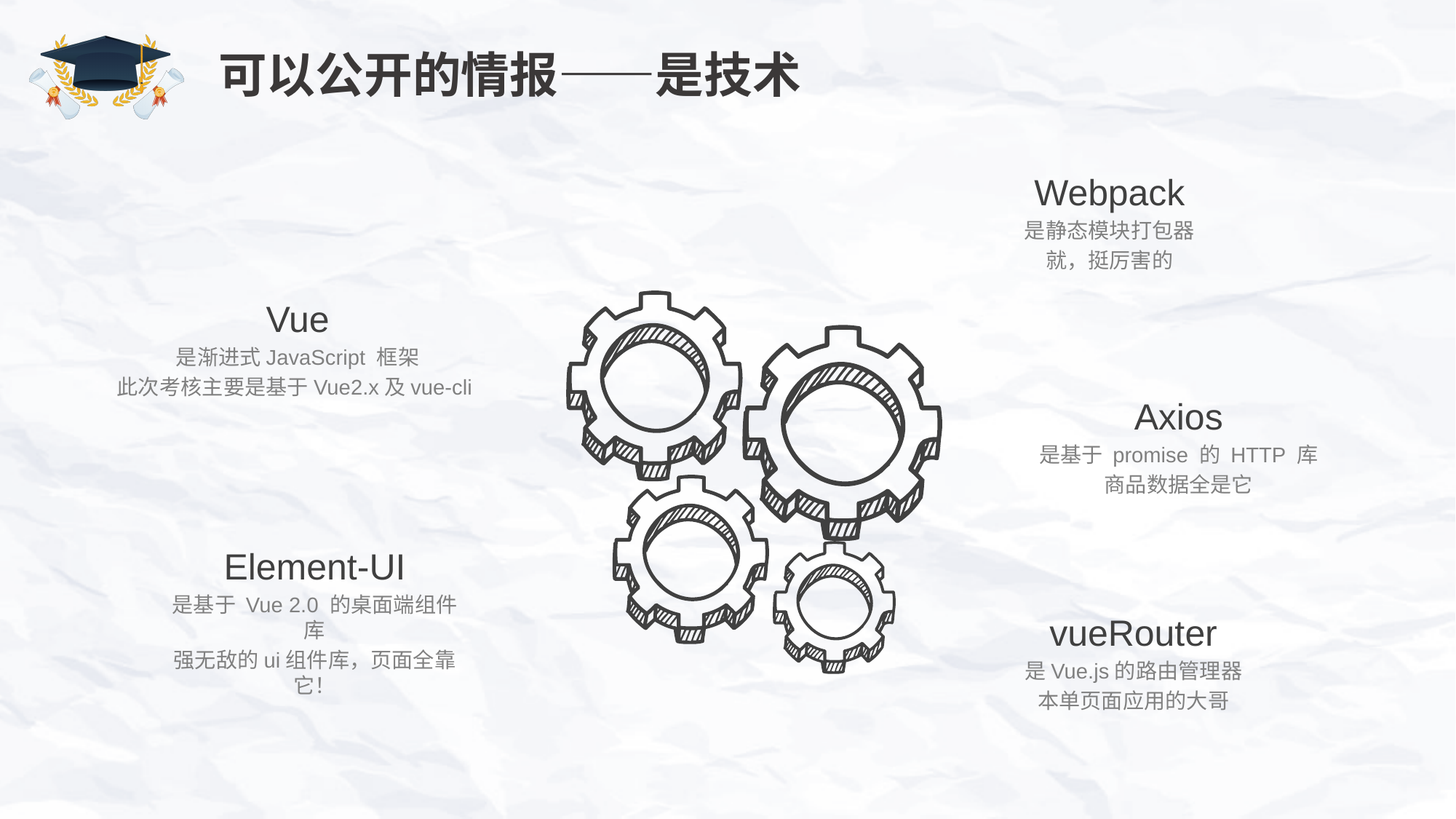

# 可以公开的情报——是技术
Webpack
是静态模块打包器
就，挺厉害的
Vue
是渐进式JavaScript 框架
此次考核主要是基于Vue2.x及vue-cli

Axios
是基于 promise 的 HTTP 库
商品数据全是它

Element-UI
是基于 Vue 2.0 的桌面端组件库
强无敌的ui组件库，页面全靠它！

vueRouter
是Vue.js的路由管理器
本单页面应用的大哥